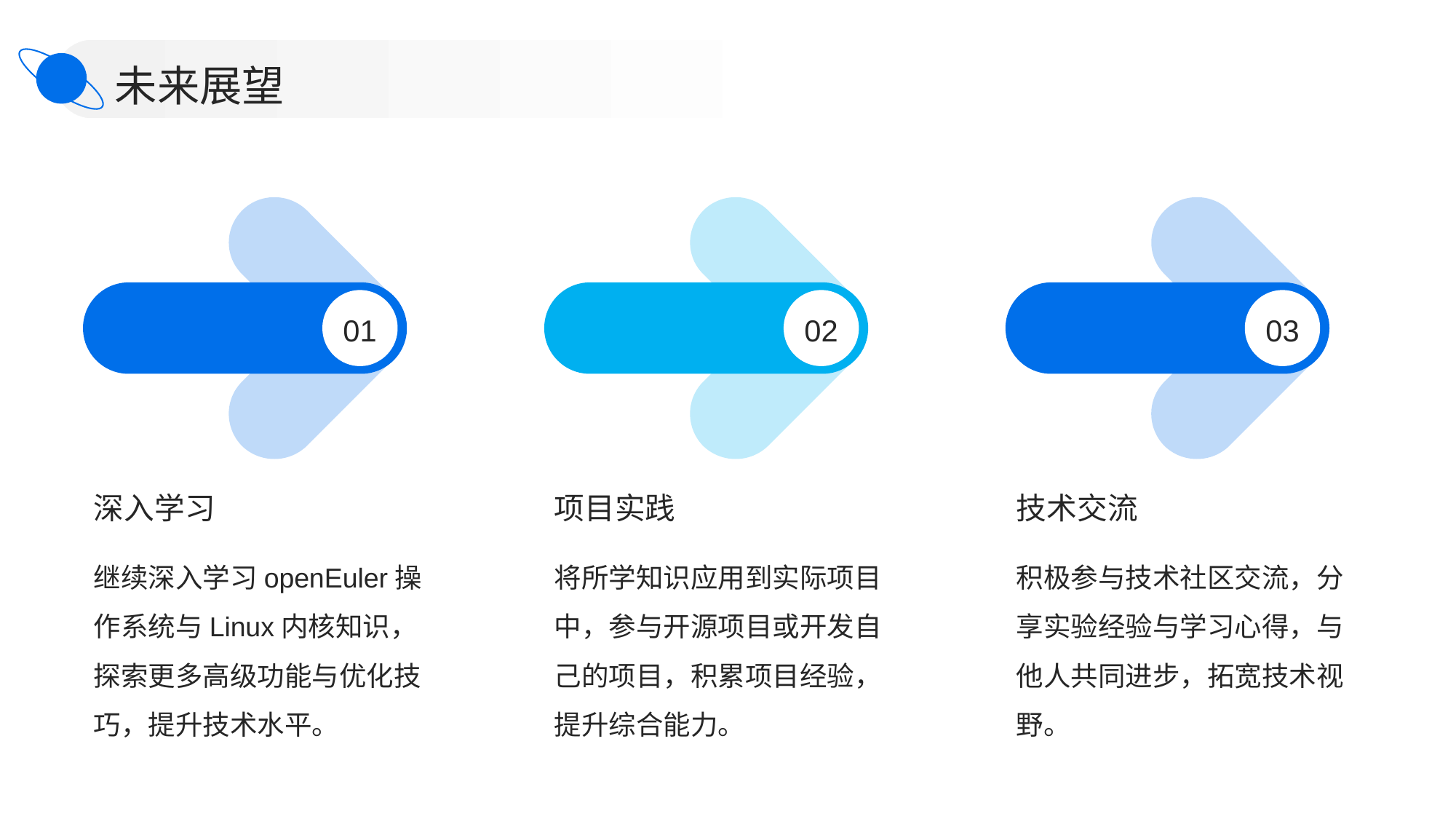

未来展望

01
02
03
深入学习
项目实践
技术交流
继续深入学习openEuler操作系统与Linux内核知识，探索更多高级功能与优化技巧，提升技术水平。
将所学知识应用到实际项目中，参与开源项目或开发自己的项目，积累项目经验，提升综合能力。
积极参与技术社区交流，分享实验经验与学习心得，与他人共同进步，拓宽技术视野。